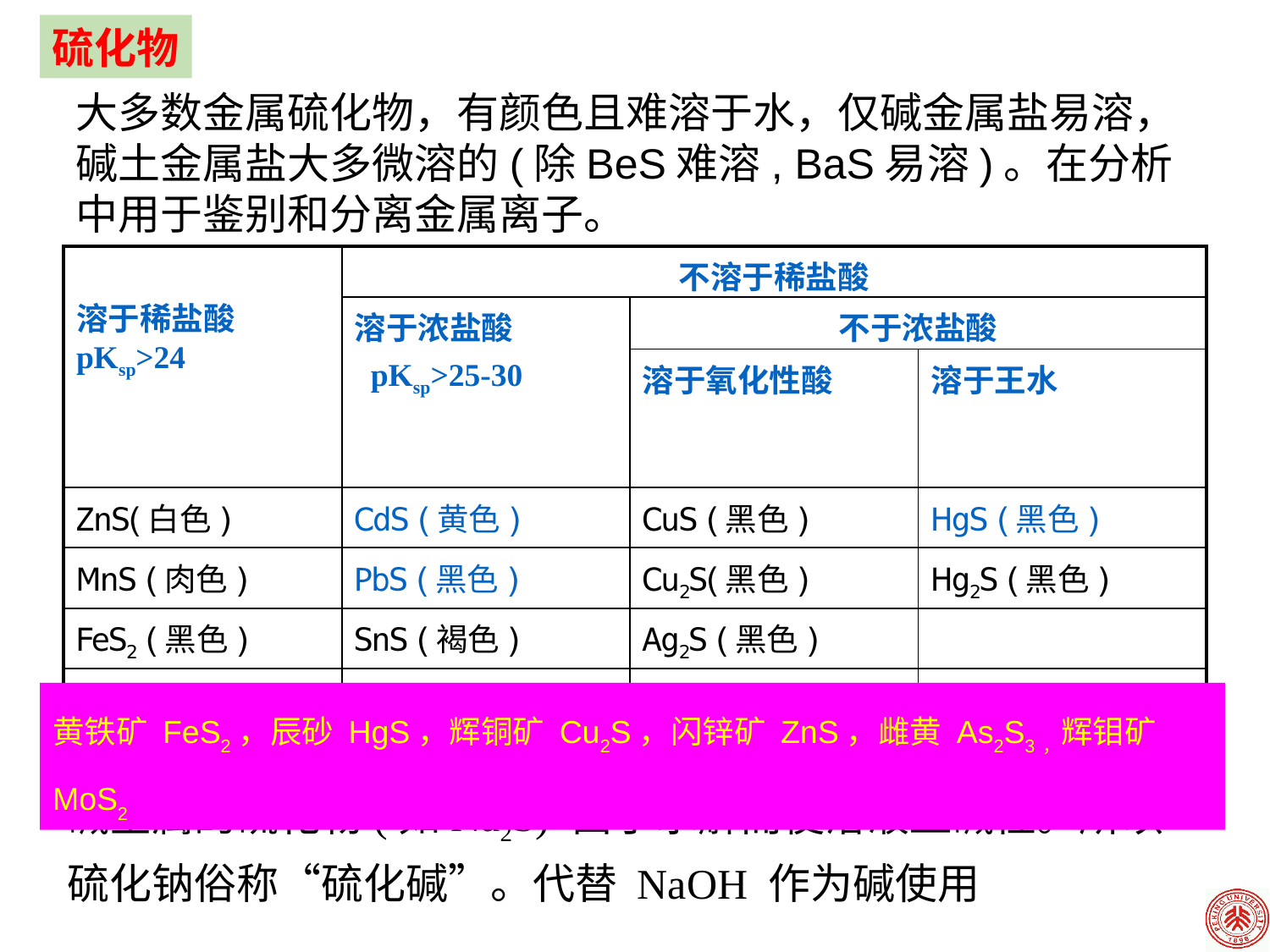

硫化物
大多数金属硫化物，有颜色且难溶于水，仅碱金属盐易溶，碱土金属盐大多微溶的(除BeS难溶, BaS易溶)。在分析中用于鉴别和分离金属离子。
| 溶于稀盐酸 pKsp>24 | 不溶于稀盐酸 |  |  |
| --- | --- | --- | --- |
|  | 溶于浓盐酸 pKsp>25-30 | 不于浓盐酸 |  |
|  |  | 溶于氧化性酸 | 溶于王水 |
| ZnS(白色) | CdS (黄色) | CuS (黑色) | HgS (黑色) |
| MnS (肉色) | PbS (黑色) | Cu2S(黑色) | Hg2S (黑色) |
| FeS2 (黑色) | SnS (褐色) | Ag2S (黑色) |  |
|  | Sb2S3 (橙色) |  |  |
黄铁矿 FeS2，辰砂 HgS，辉铜矿 Cu2S，闪锌矿 ZnS，雌黄 As2S3，辉钼矿 MoS2
碱金属的硫化物(如Na2S) 由于水解而使溶液显碱性。所以硫化钠俗称“硫化碱”。代替 NaOH 作为碱使用